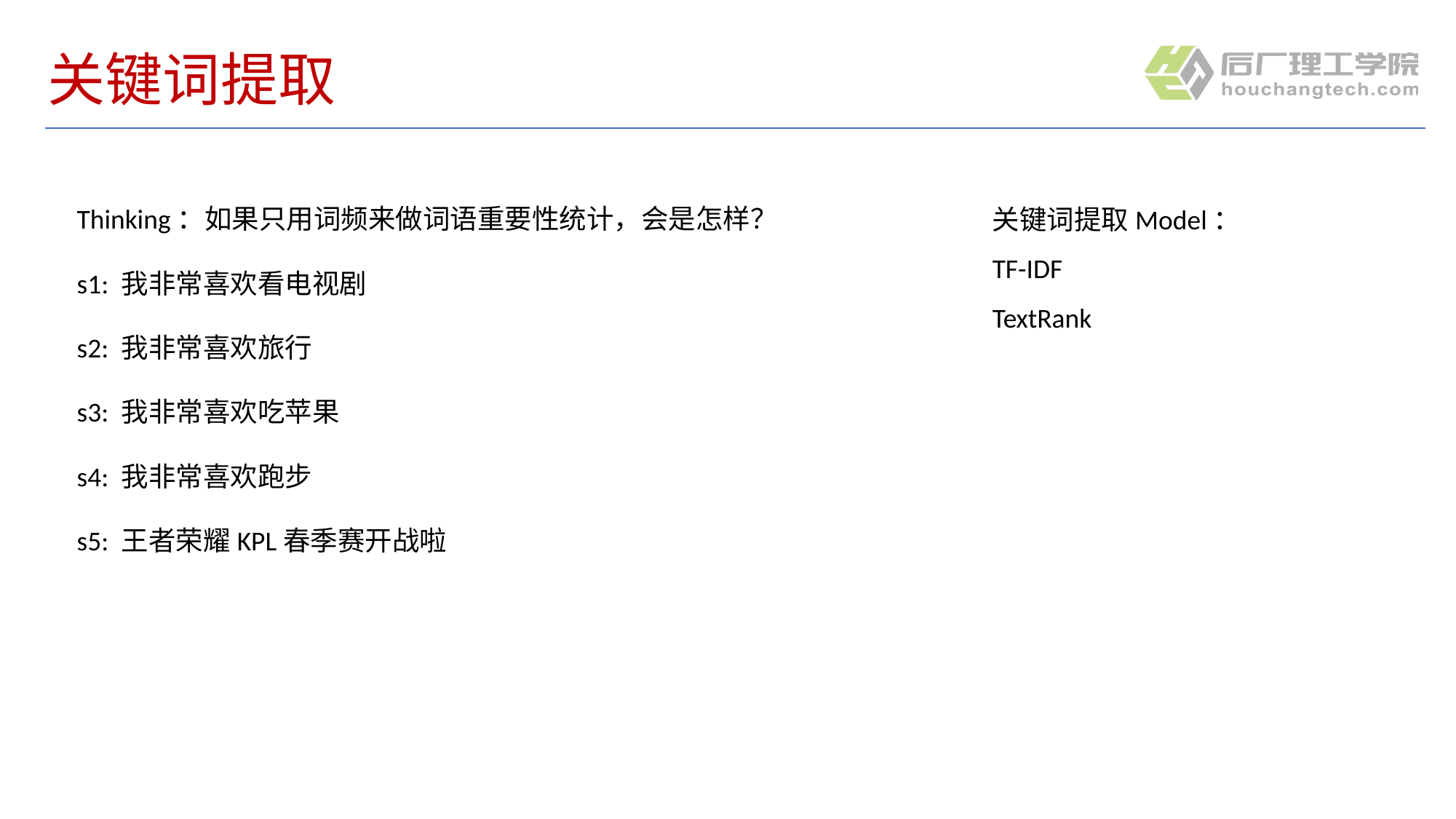

# 关键词提取
Thinking：如果只用词频来做词语重要性统计，会是怎样？
s1: 我非常喜欢看电视剧
s2: 我非常喜欢旅行
s3: 我非常喜欢吃苹果
s4: 我非常喜欢跑步
s5: 王者荣耀KPL春季赛开战啦

关键词提取Model：
TF-IDF
TextRank